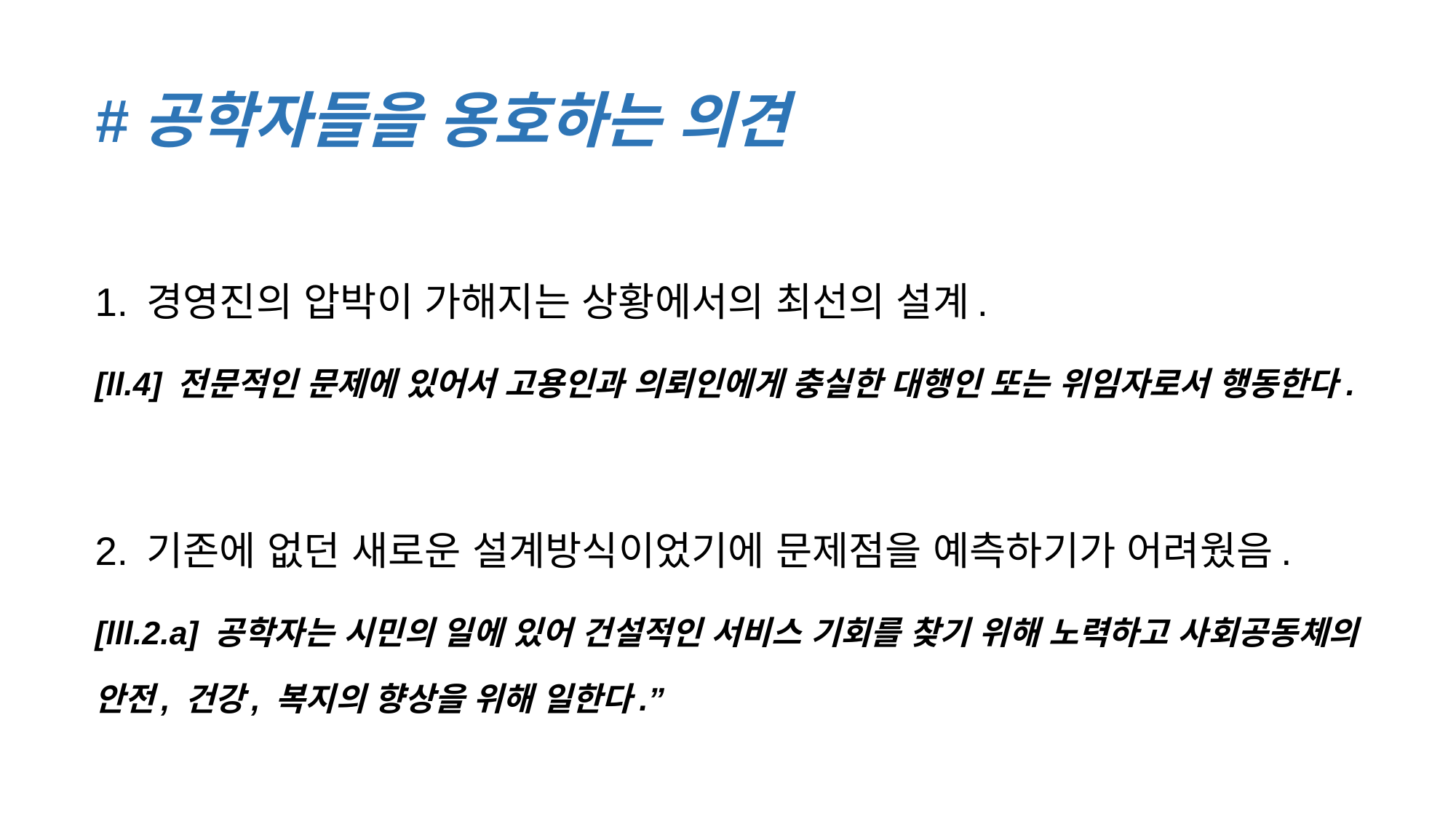

# #공학자들을 옹호하는 의견
1. 경영진의 압박이 가해지는 상황에서의 최선의 설계.
[ll.4] 전문적인 문제에 있어서 고용인과 의뢰인에게 충실한 대행인 또는 위임자로서 행동한다.

2. 기존에 없던 새로운 설계방식이었기에 문제점을 예측하기가 어려웠음.
[lll.2.a] 공학자는 시민의 일에 있어 건설적인 서비스 기회를 찾기 위해 노력하고 사회공동체의 안전, 건강, 복지의 향상을 위해 일한다.”